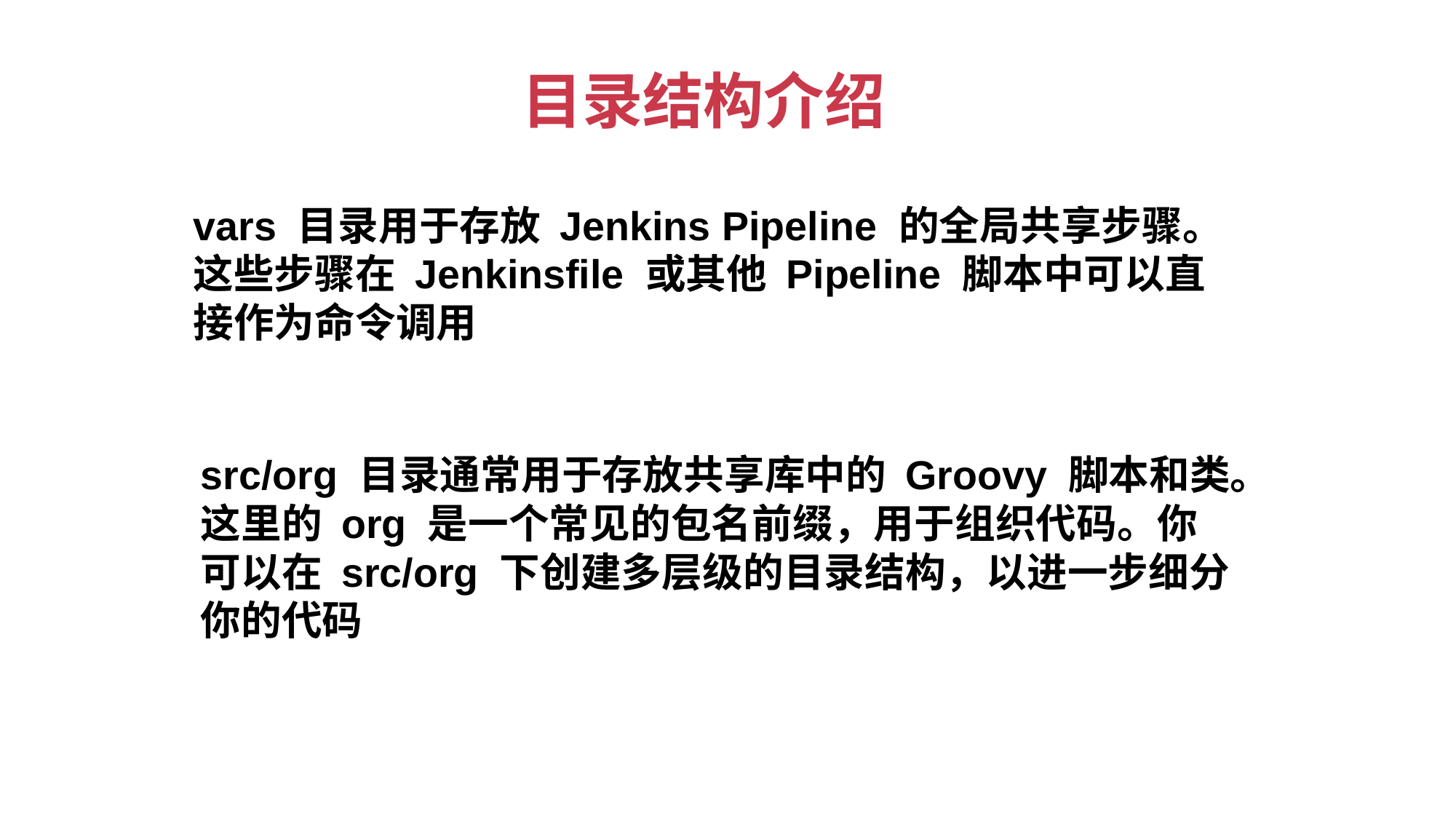

目录结构介绍
vars 目录用于存放 Jenkins Pipeline 的全局共享步骤。这些步骤在 Jenkinsfile 或其他 Pipeline 脚本中可以直接作为命令调用
src/org 目录通常用于存放共享库中的 Groovy 脚本和类。这里的 org 是一个常见的包名前缀，用于组织代码。你可以在 src/org 下创建多层级的目录结构，以进一步细分你的代码